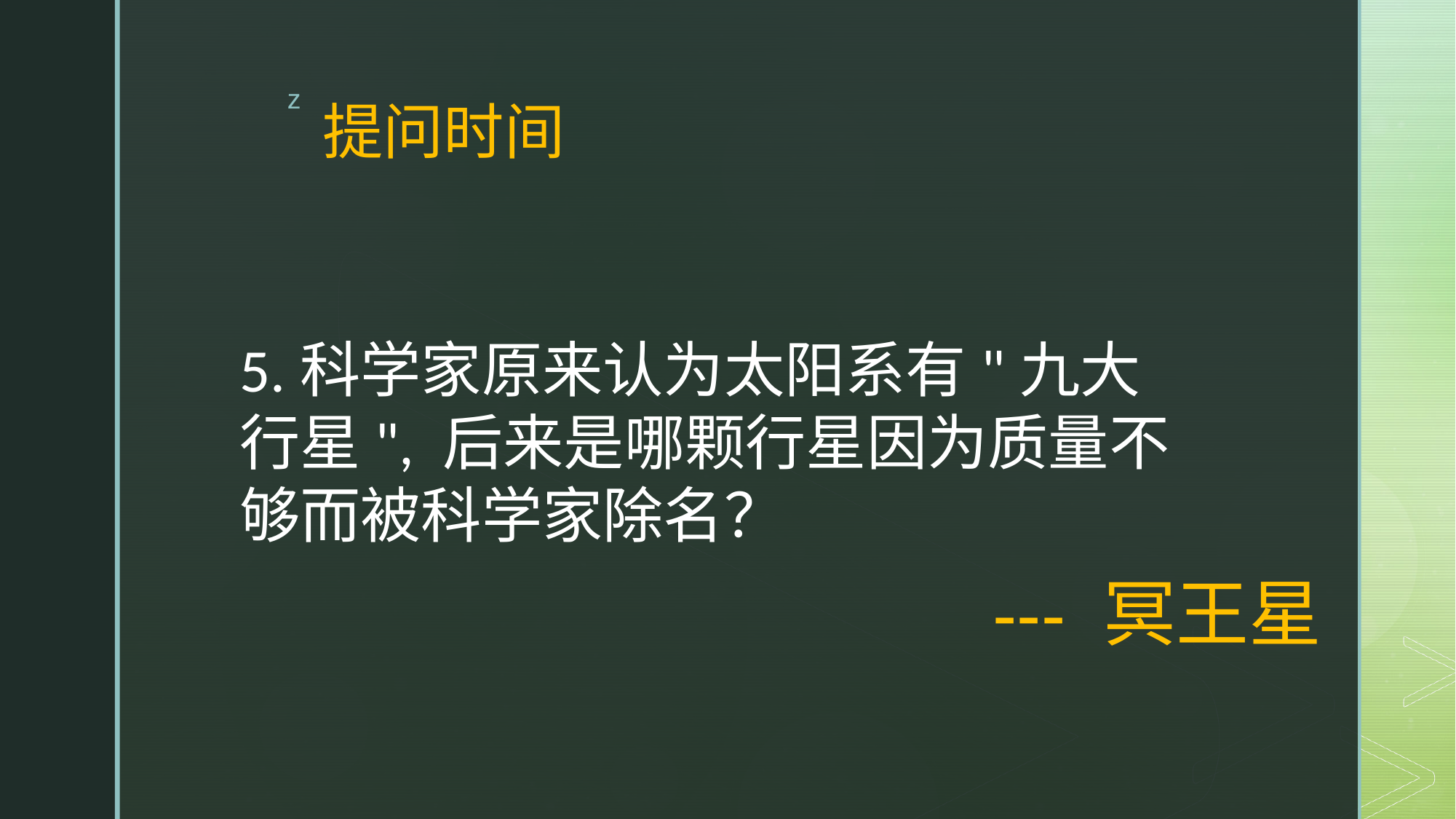

提问时间
5.科学家原来认为太阳系有"九大行星", 后来是哪颗行星因为质量不够而被科学家除名？

--- 冥王星